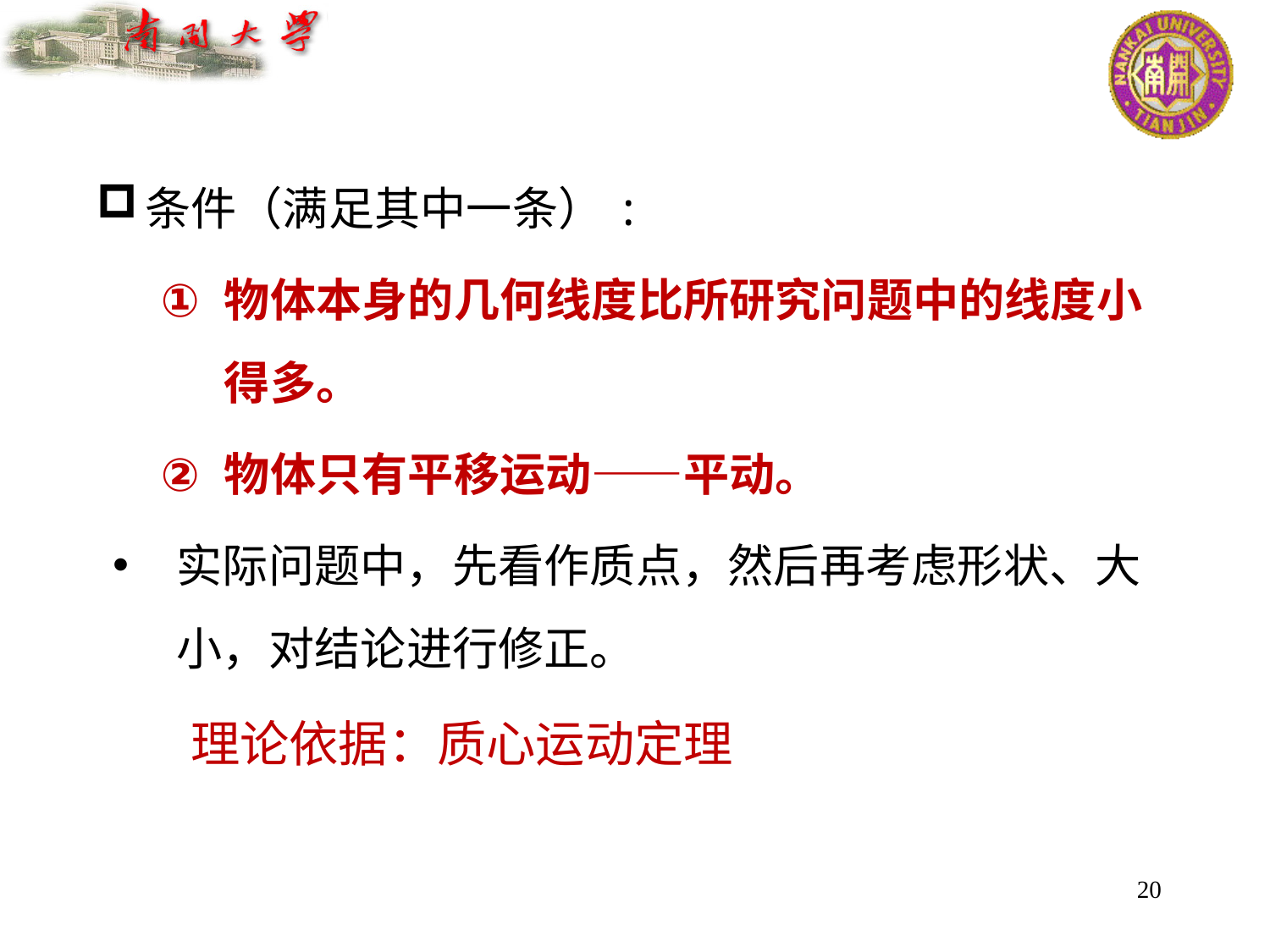

条件（满足其中一条）:
物体本身的几何线度比所研究问题中的线度小得多。
物体只有平移运动——平动。
实际问题中，先看作质点，然后再考虑形状、大小，对结论进行修正。

理论依据：质心运动定理
20